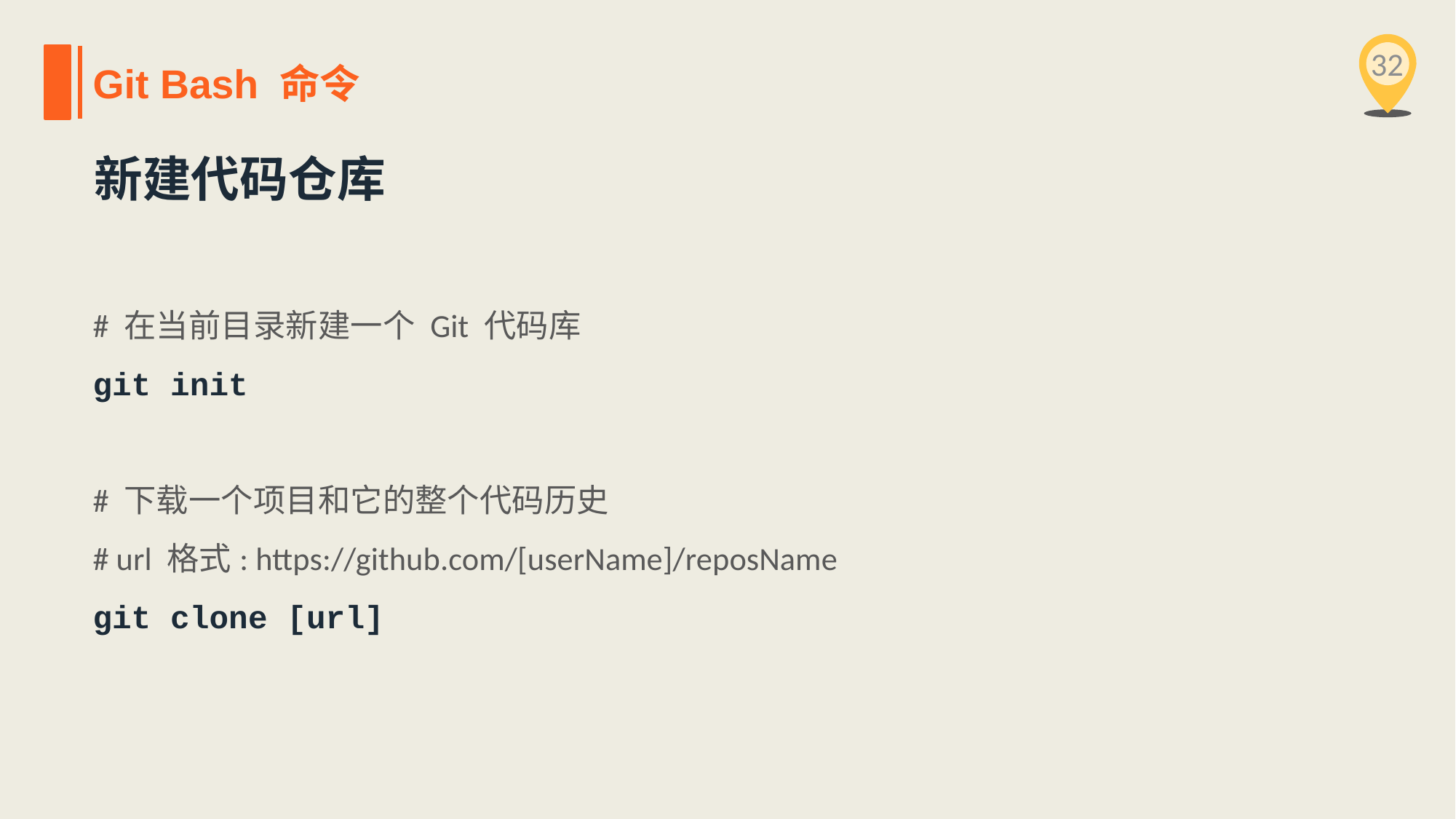

32

Git Bash 命令
新建代码仓库
# 在当前目录新建一个 Git 代码库
git init

# 下载一个项目和它的整个代码历史
# url 格式: https://github.com/[userName]/reposName
git clone [url]